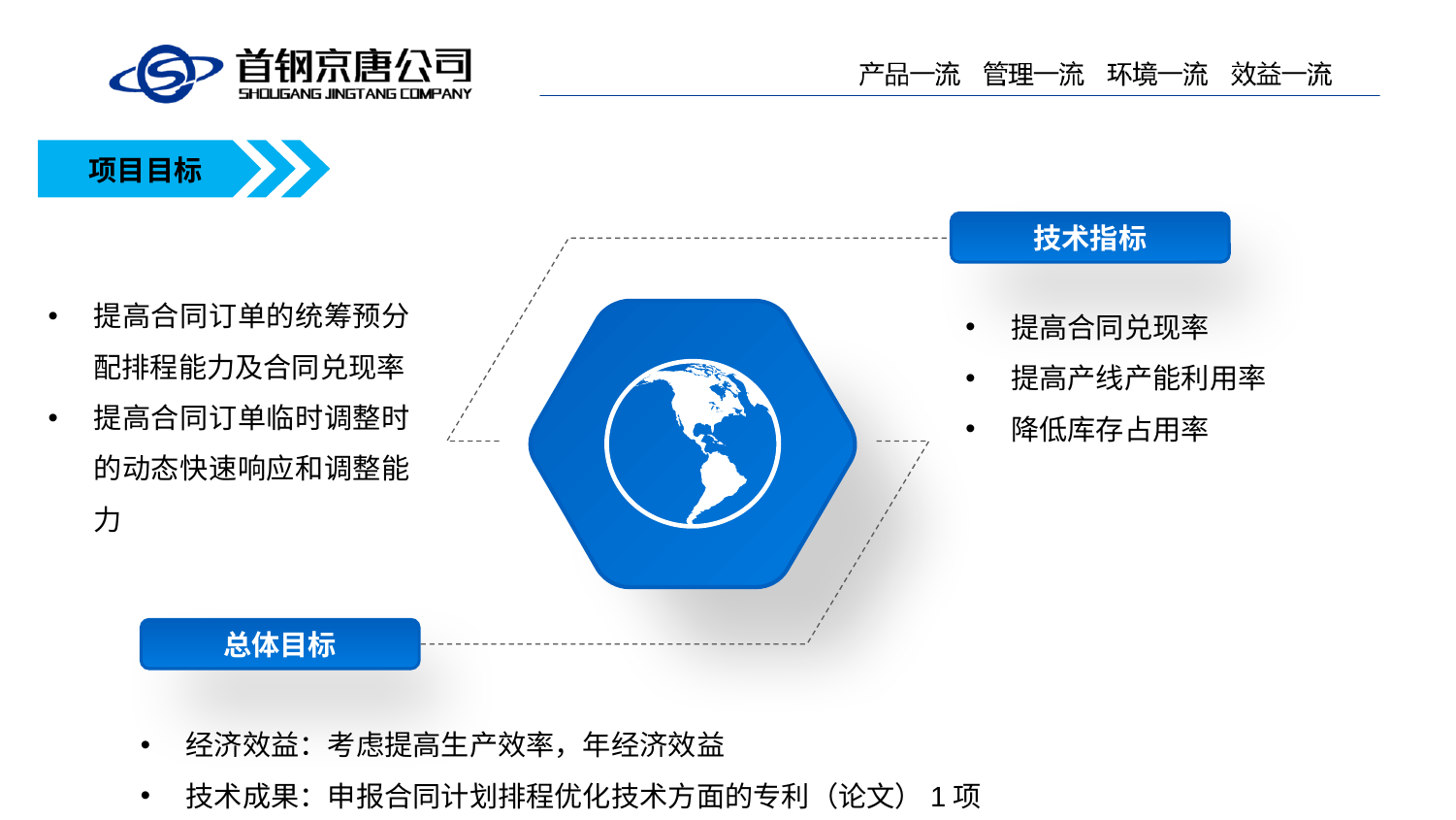

项目目标
技术指标

提高合同订单的统筹预分配排程能力及合同兑现率
提高合同订单临时调整时的动态快速响应和调整能力
提高合同兑现率
提高产线产能利用率
降低库存占用率

总体目标
经济效益：考虑提高生产效率，年经济效益
技术成果：申报合同计划排程优化技术方面的专利（论文）1项